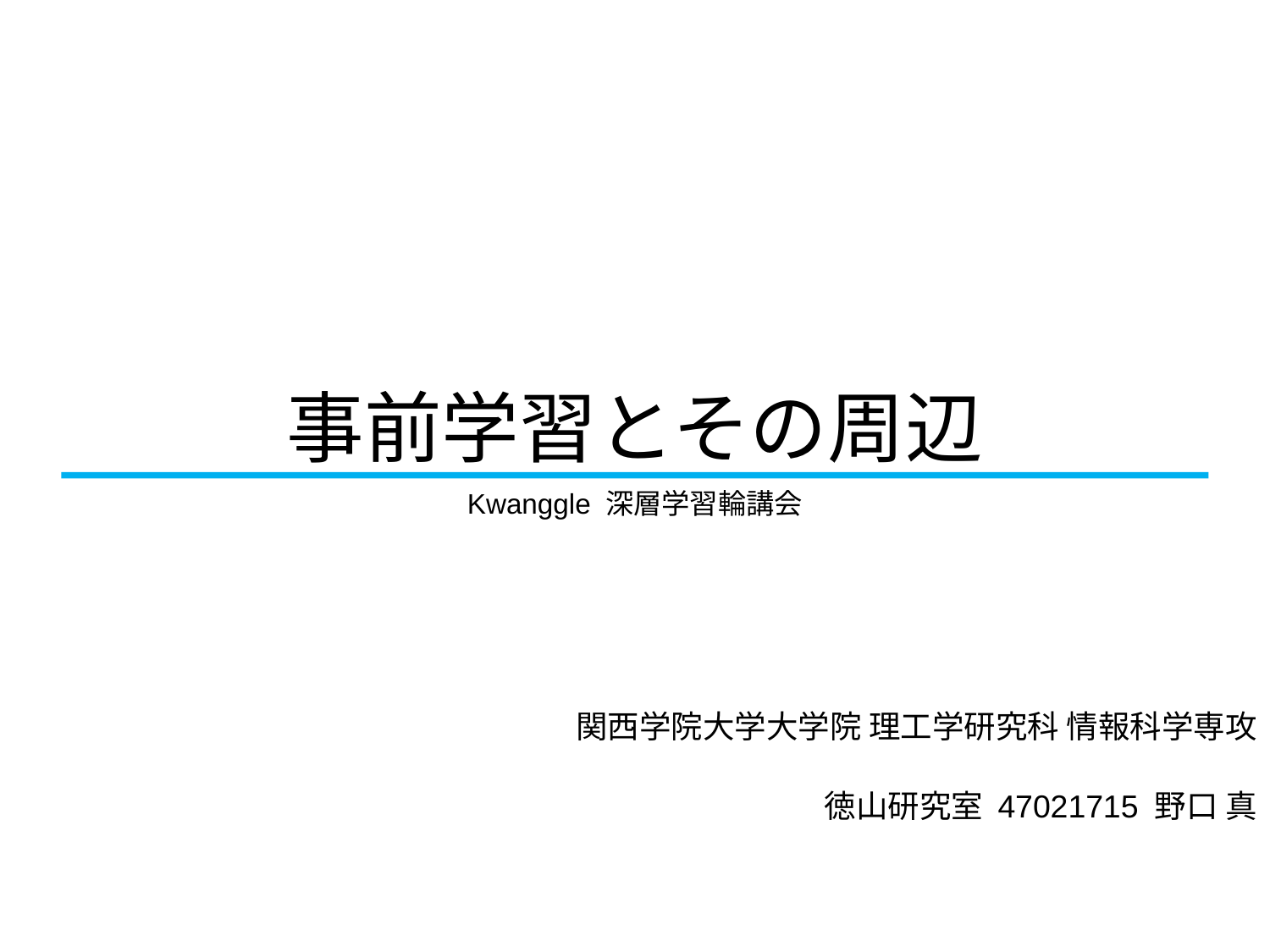

# 事前学習とその周辺
Kwanggle 深層学習輪講会
関西学院大学大学院 理工学研究科 情報科学専攻
徳山研究室 47021715 野口 真